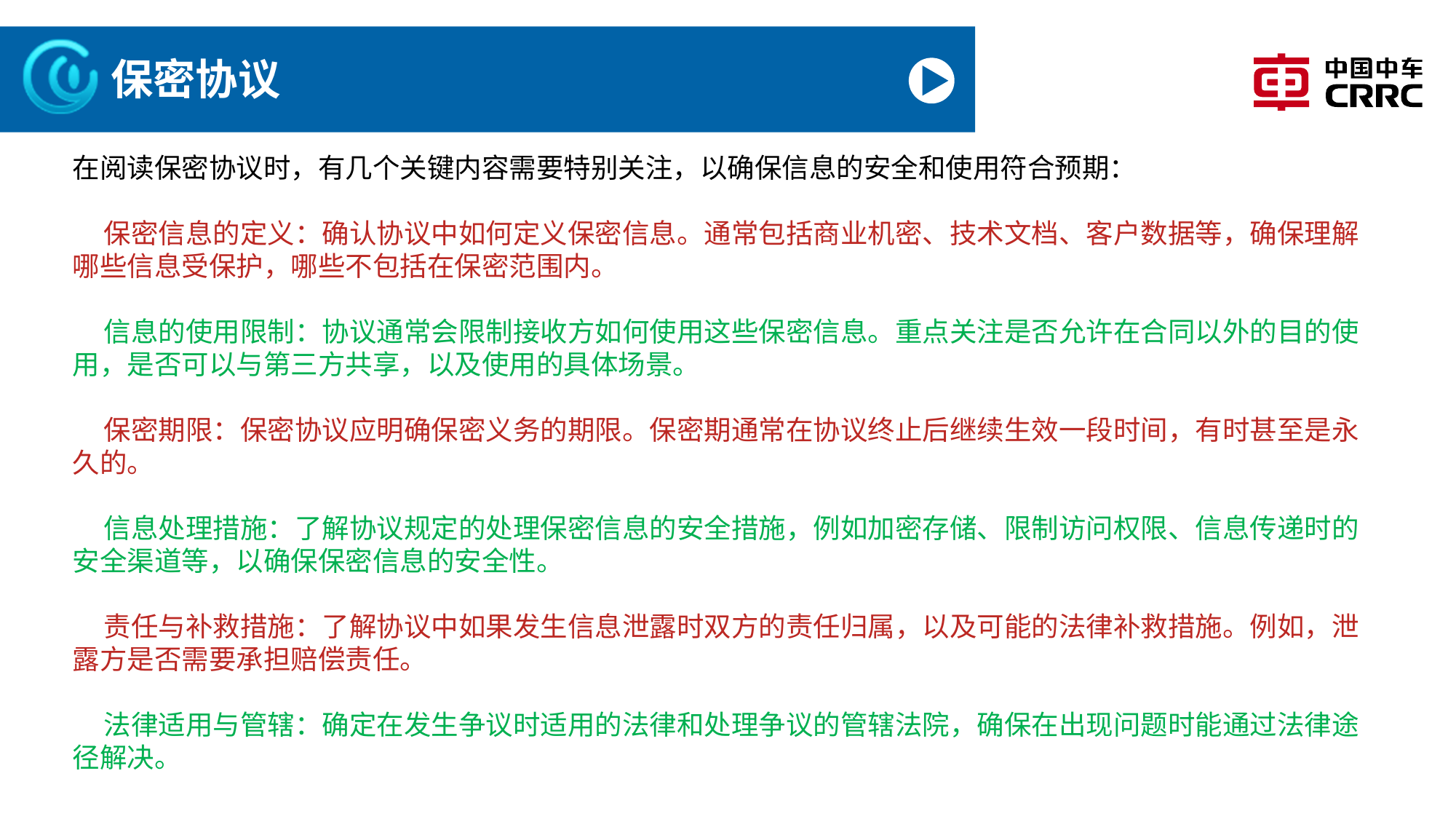

# 保密协议
在阅读保密协议时，有几个关键内容需要特别关注，以确保信息的安全和使用符合预期：

    保密信息的定义：确认协议中如何定义保密信息。通常包括商业机密、技术文档、客户数据等，确保理解哪些信息受保护，哪些不包括在保密范围内。

    信息的使用限制：协议通常会限制接收方如何使用这些保密信息。重点关注是否允许在合同以外的目的使用，是否可以与第三方共享，以及使用的具体场景。

    保密期限：保密协议应明确保密义务的期限。保密期通常在协议终止后继续生效一段时间，有时甚至是永久的。

    信息处理措施：了解协议规定的处理保密信息的安全措施，例如加密存储、限制访问权限、信息传递时的安全渠道等，以确保保密信息的安全性。

    责任与补救措施：了解协议中如果发生信息泄露时双方的责任归属，以及可能的法律补救措施。例如，泄露方是否需要承担赔偿责任。

    法律适用与管辖：确定在发生争议时适用的法律和处理争议的管辖法院，确保在出现问题时能通过法律途径解决。
66